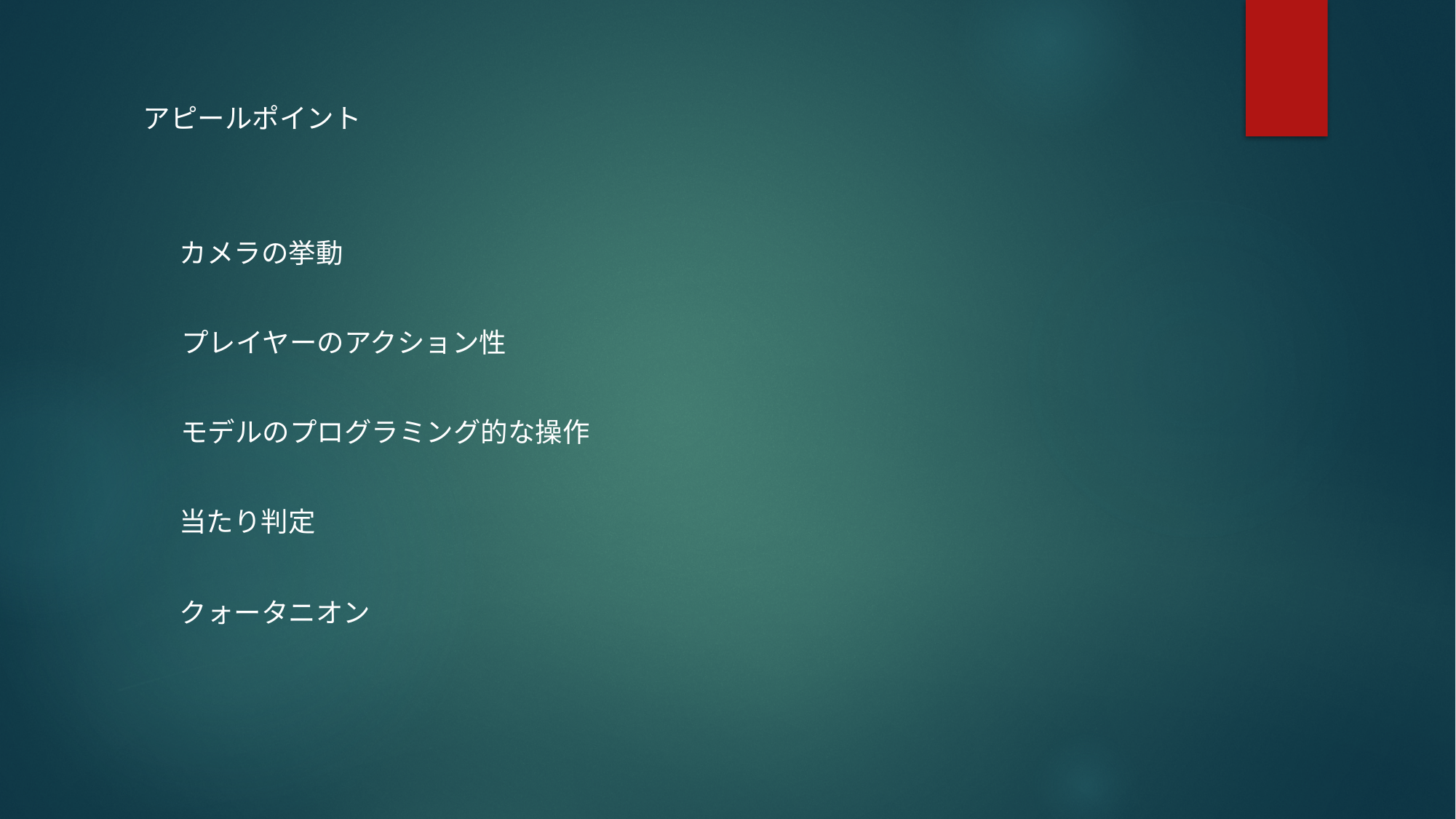

アピールポイント
カメラの挙動
プレイヤーのアクション性
モデルのプログラミング的な操作
当たり判定
クォータニオン